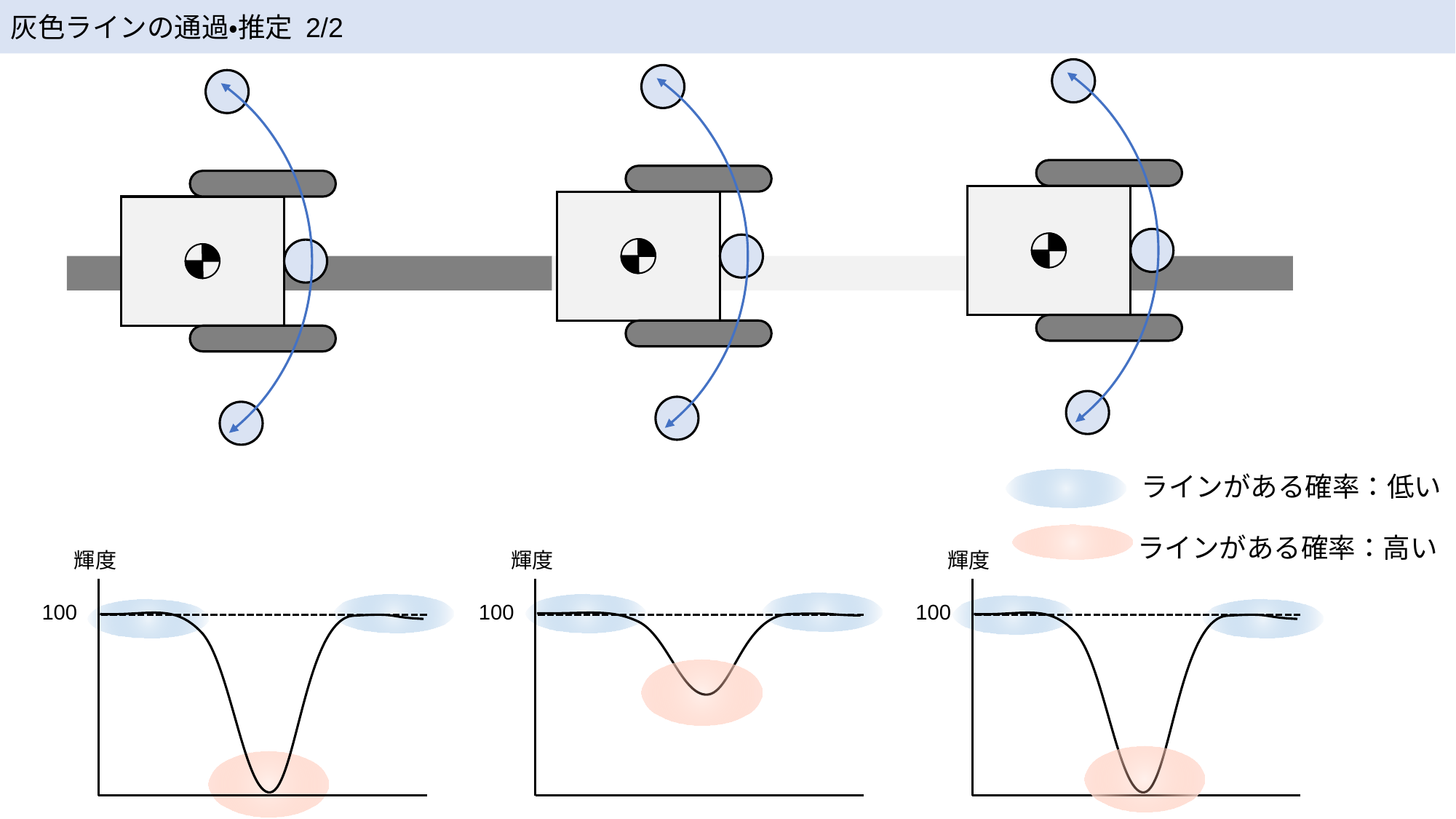

灰色ラインの通過・推定 2/2

ラインがある確率：低い

ラインがある確率：高い

輝度
100

輝度
輝度
100

100